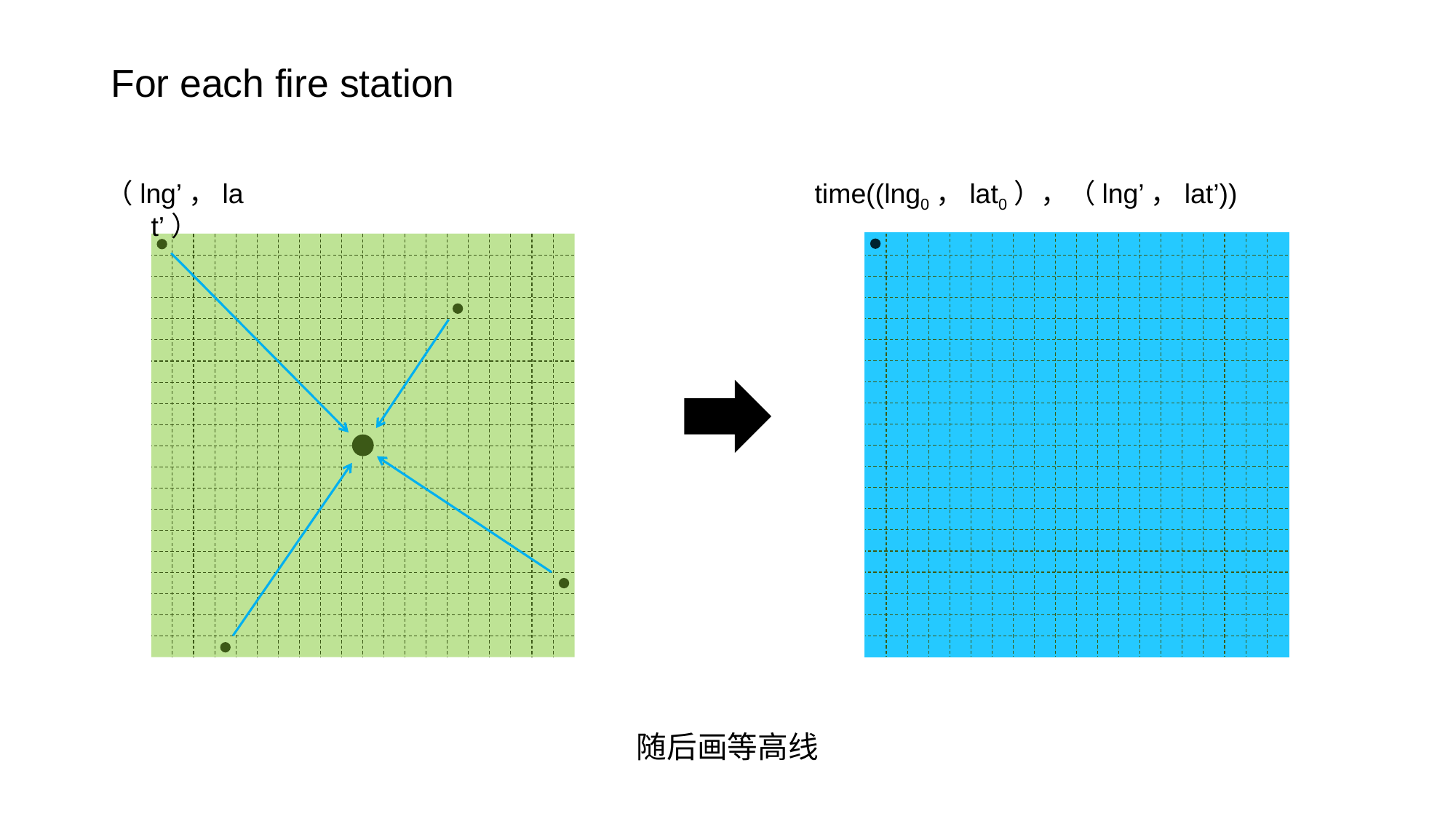

# For each fire station
time((lng0，lat0），（lng’，lat’))
（lng’，lat’）

随后画等高线